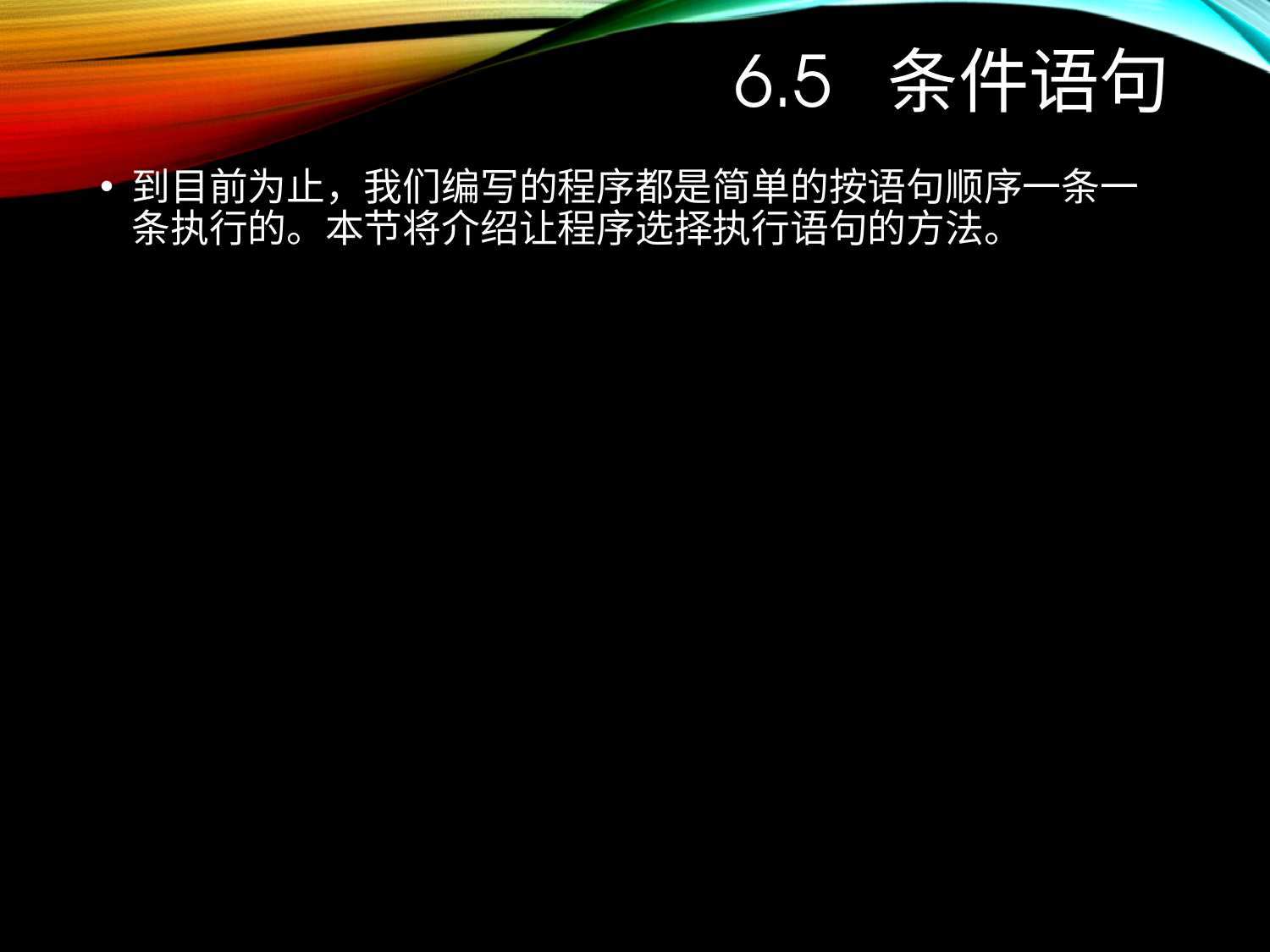

# 6.5  条件语句
到目前为止，我们编写的程序都是简单的按语句顺序一条一条执行的。本节将介绍让程序选择执行语句的方法。